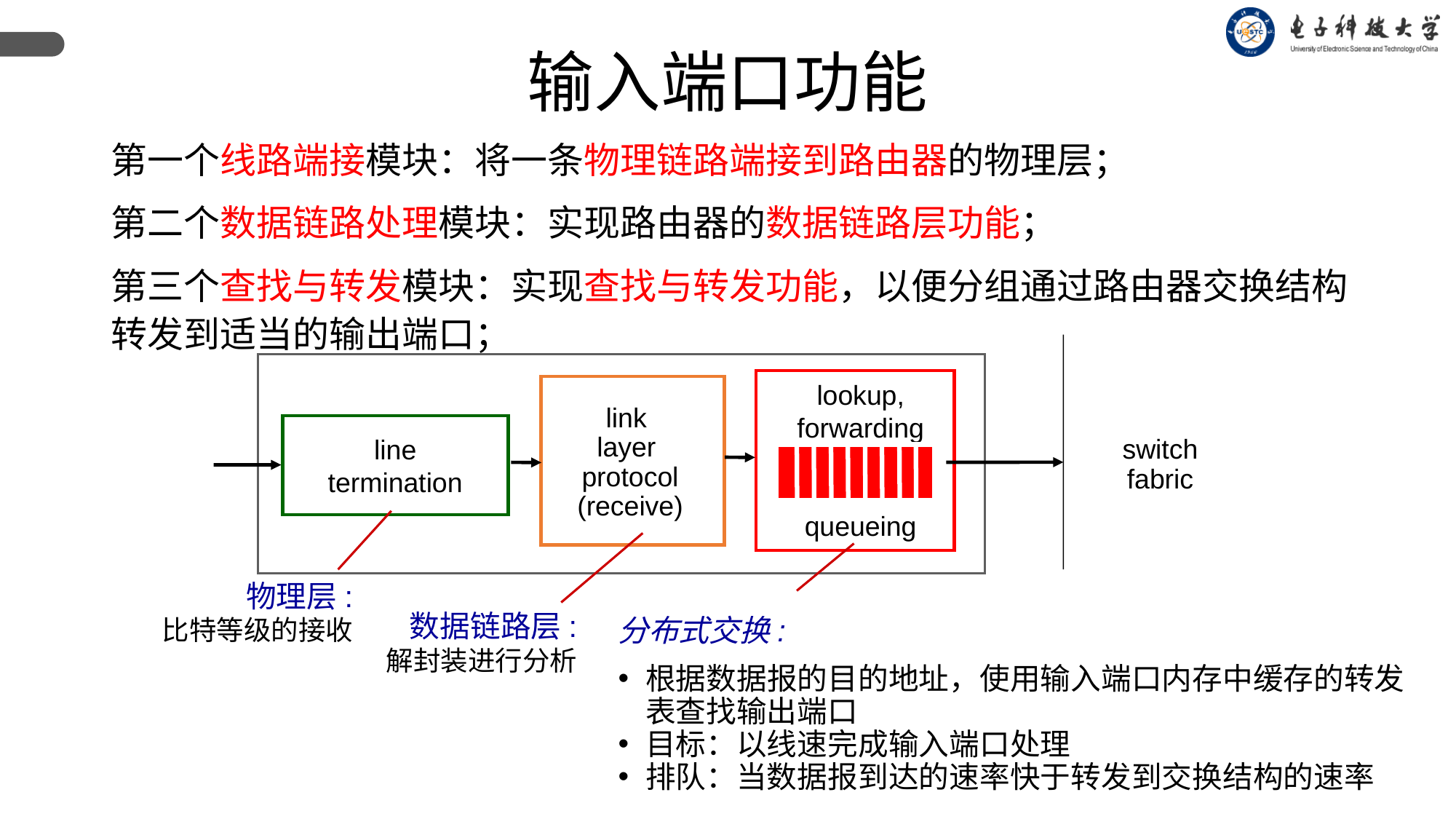

输入端口功能
第一个线路端接模块：将一条物理链路端接到路由器的物理层；
第二个数据链路处理模块：实现路由器的数据链路层功能；
第三个查找与转发模块：实现查找与转发功能，以便分组通过路由器交换结构转发到适当的输出端口；

lookup,
forwarding

queueing

link
layer
protocol
(receive)
switch
fabric
line
termination

物理层:
比特等级的接收
数据链路层:
解封装进行分析
分布式交换:
根据数据报的目的地址，使用输入端口内存中缓存的转发表查找输出端口
目标：以线速完成输入端口处理
排队：当数据报到达的速率快于转发到交换结构的速率